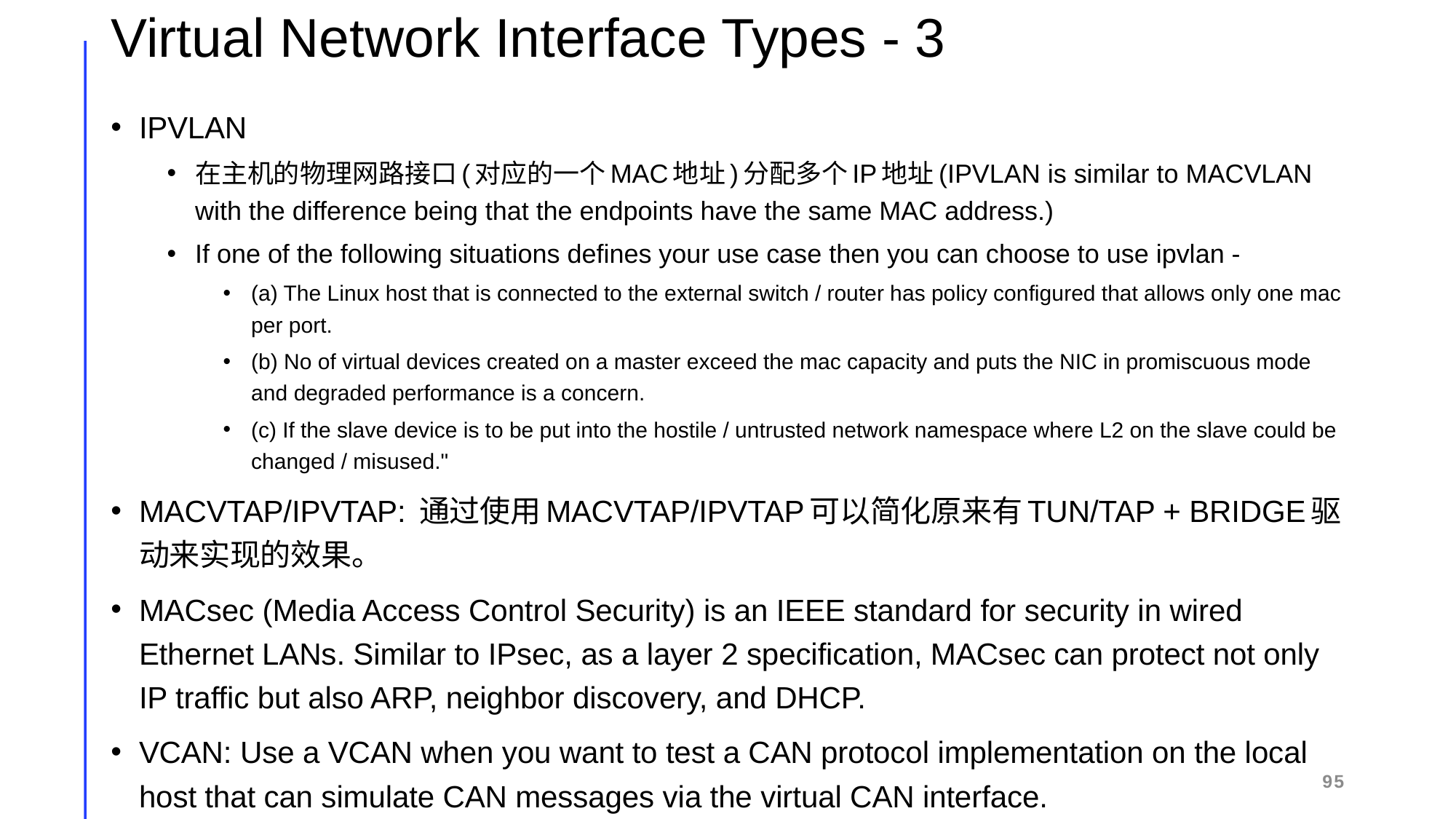

# Virtual Network Interface Types - 3
IPVLAN
在主机的物理网路接口(对应的一个MAC地址)分配多个IP地址(IPVLAN is similar to MACVLAN with the difference being that the endpoints have the same MAC address.)
If one of the following situations defines your use case then you can choose to use ipvlan -
(a) The Linux host that is connected to the external switch / router has policy configured that allows only one mac per port.
(b) No of virtual devices created on a master exceed the mac capacity and puts the NIC in promiscuous mode and degraded performance is a concern.
(c) If the slave device is to be put into the hostile / untrusted network namespace where L2 on the slave could be changed / misused."
MACVTAP/IPVTAP: 通过使用MACVTAP/IPVTAP可以简化原来有TUN/TAP + BRIDGE驱动来实现的效果。
MACsec (Media Access Control Security) is an IEEE standard for security in wired Ethernet LANs. Similar to IPsec, as a layer 2 specification, MACsec can protect not only IP traffic but also ARP, neighbor discovery, and DHCP.
VCAN: Use a VCAN when you want to test a CAN protocol implementation on the local host that can simulate CAN messages via the virtual CAN interface.
95